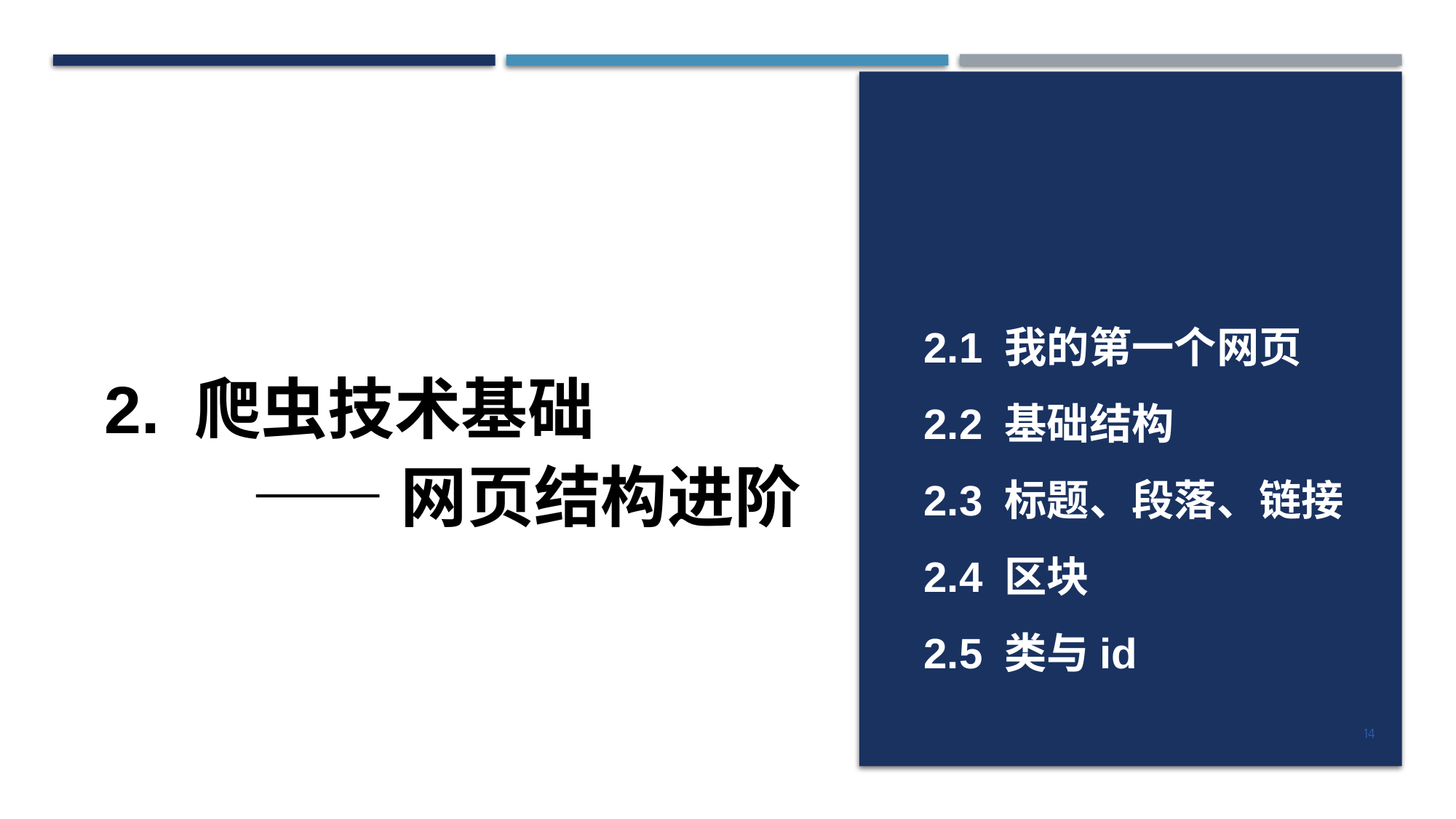

2.1 我的第一个网页
2.2 基础结构
2.3 标题、段落、链接
2.4 区块
2.5 类与id
2. 爬虫技术基础
——网页结构进阶
14